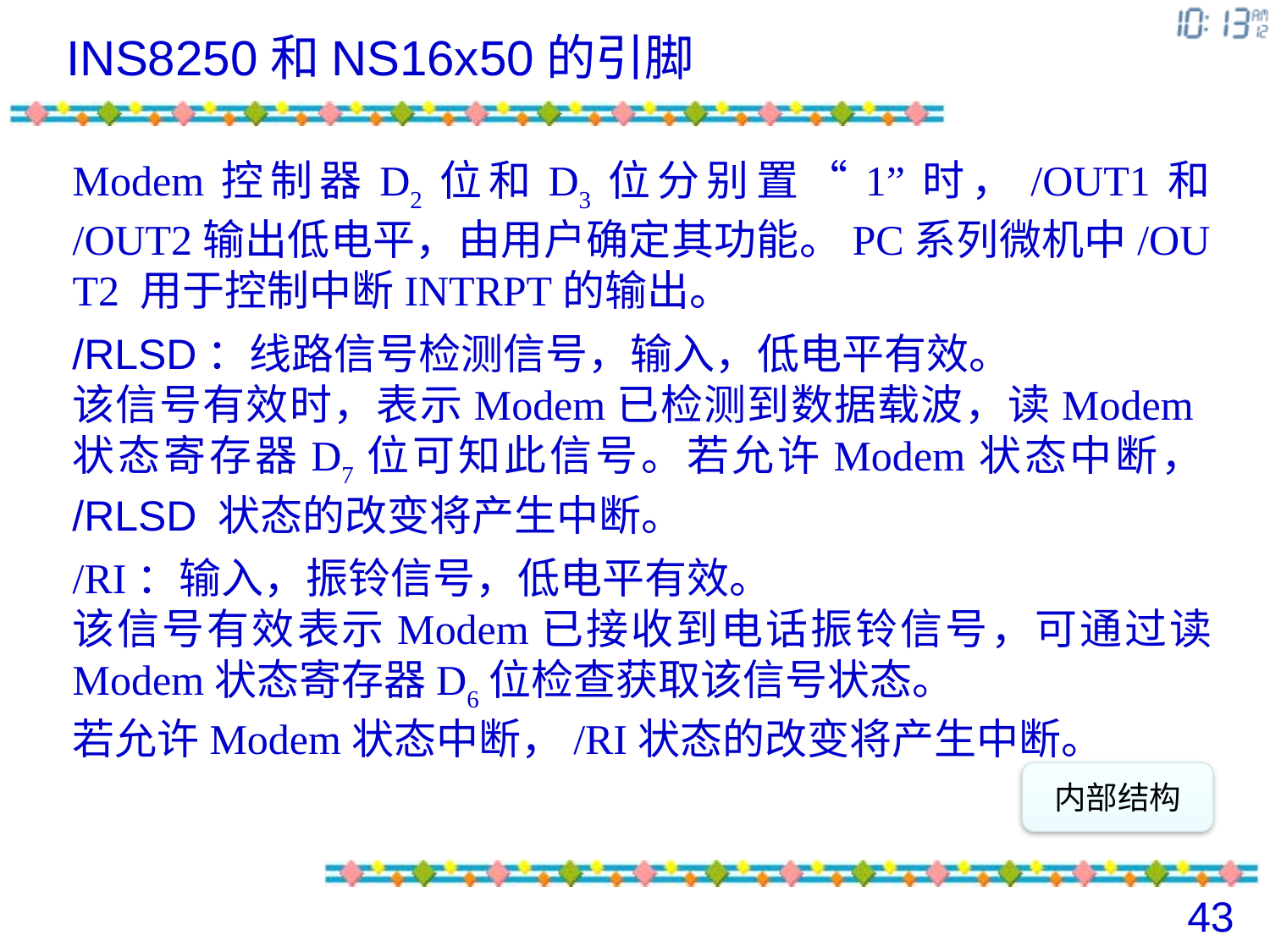

INS8250和NS16x50的引脚
Modem控制器D2位和D3位分别置“1”时，/OUT1和 /OUT2输出低电平，由用户确定其功能。PC系列微机中/OUT2 用于控制中断INTRPT的输出。
/RLSD：线路信号检测信号，输入，低电平有效。
该信号有效时，表示Modem已检测到数据载波，读Modem状态寄存器D7位可知此信号。若允许Modem状态中断， /RLSD 状态的改变将产生中断。
/RI：输入，振铃信号，低电平有效。
该信号有效表示Modem已接收到电话振铃信号，可通过读Modem状态寄存器D6位检查获取该信号状态。
若允许Modem状态中断，/RI状态的改变将产生中断。
内部结构